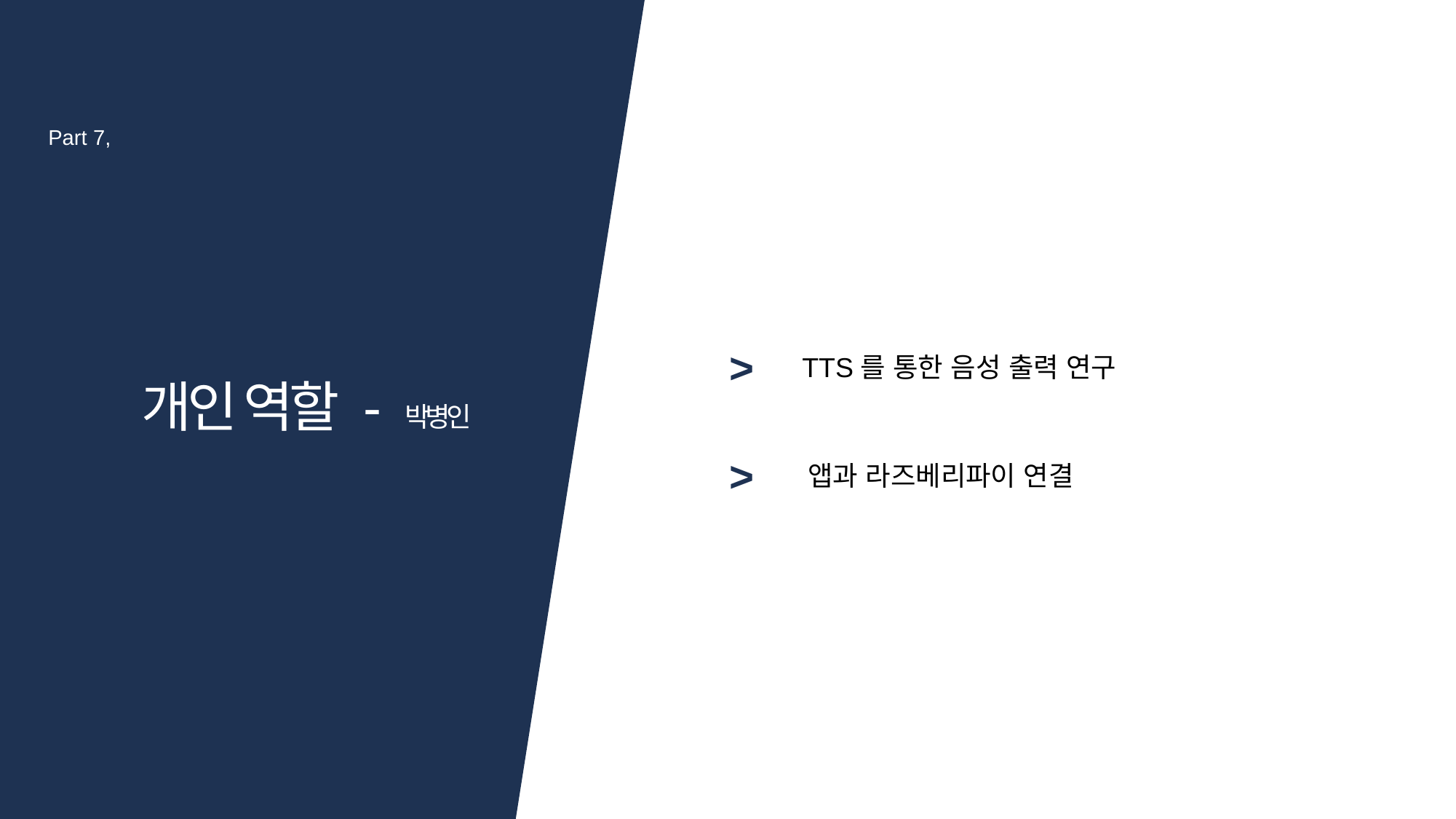

Part 7,
>
TTS를 통한 음성 출력 연구
개인 역할 - 박병인
>
앱과 라즈베리파이 연결

<그림 11 시스템 구성도>